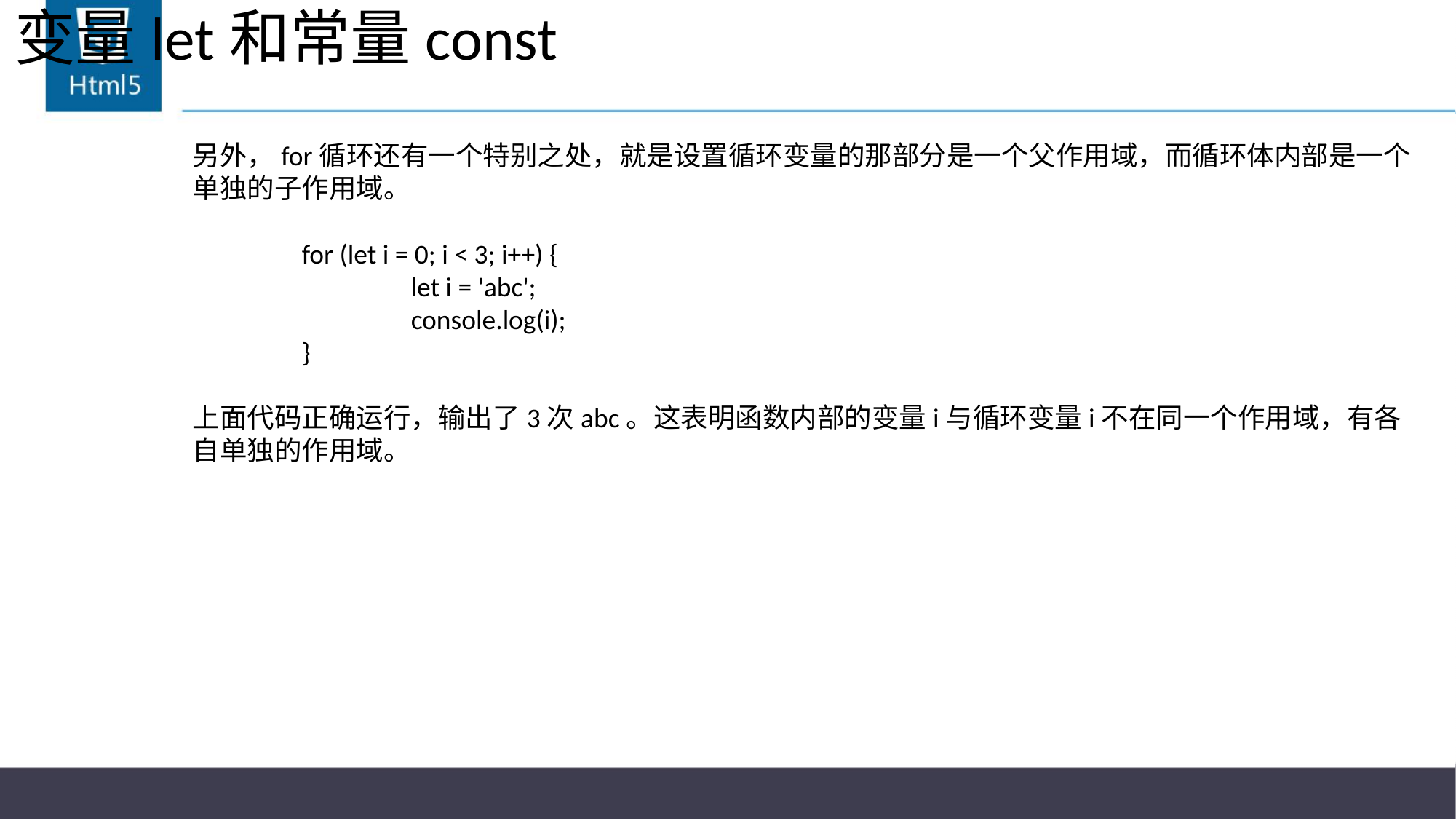

# 变量let和常量const
另外，for循环还有一个特别之处，就是设置循环变量的那部分是一个父作用域，而循环体内部是一个单独的子作用域。

	for (let i = 0; i < 3; i++) {
		let i = 'abc';
		console.log(i);
	}

上面代码正确运行，输出了3次abc。这表明函数内部的变量i与循环变量i不在同一个作用域，有各自单独的作用域。